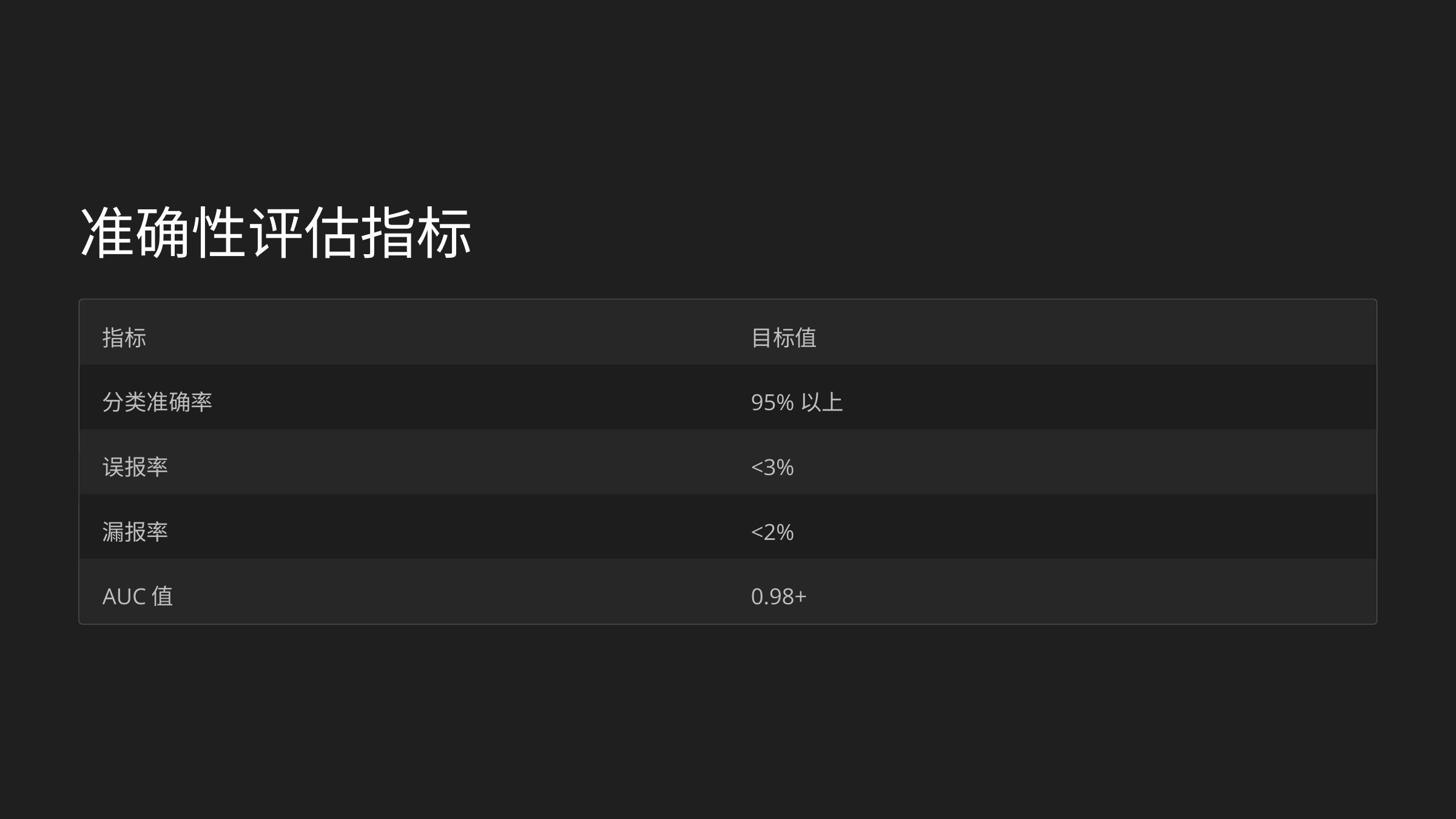

准确性评估指标

指标
目标值

分类准确率
95%以上

误报率
<3%

漏报率
<2%

AUC值
0.98+